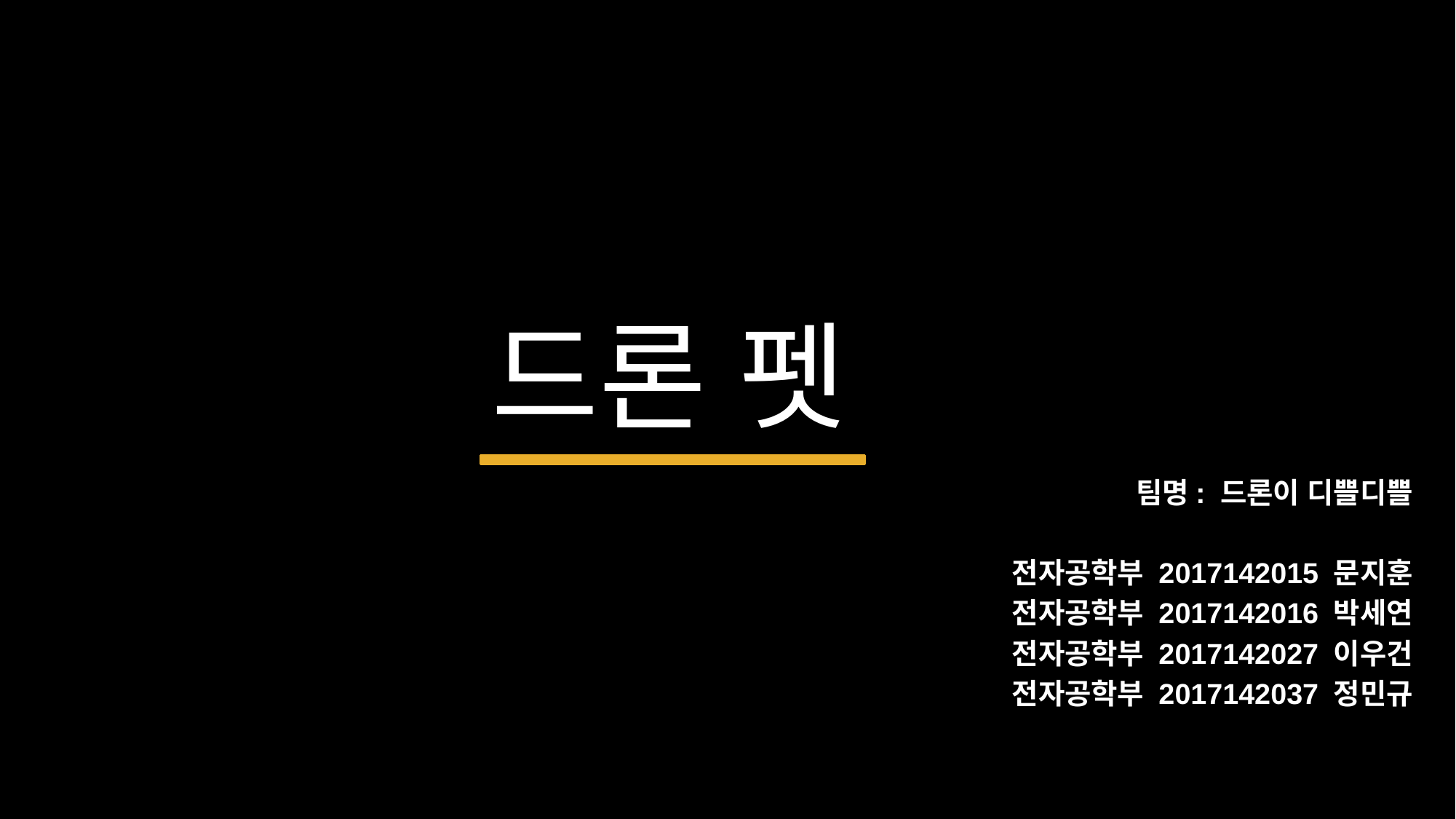

#
드론 펫

팀명: 드론이 디쁠디쁠

전자공학부 2017142015 문지훈
전자공학부 2017142016 박세연
전자공학부 2017142027 이우건
전자공학부 2017142037 정민규